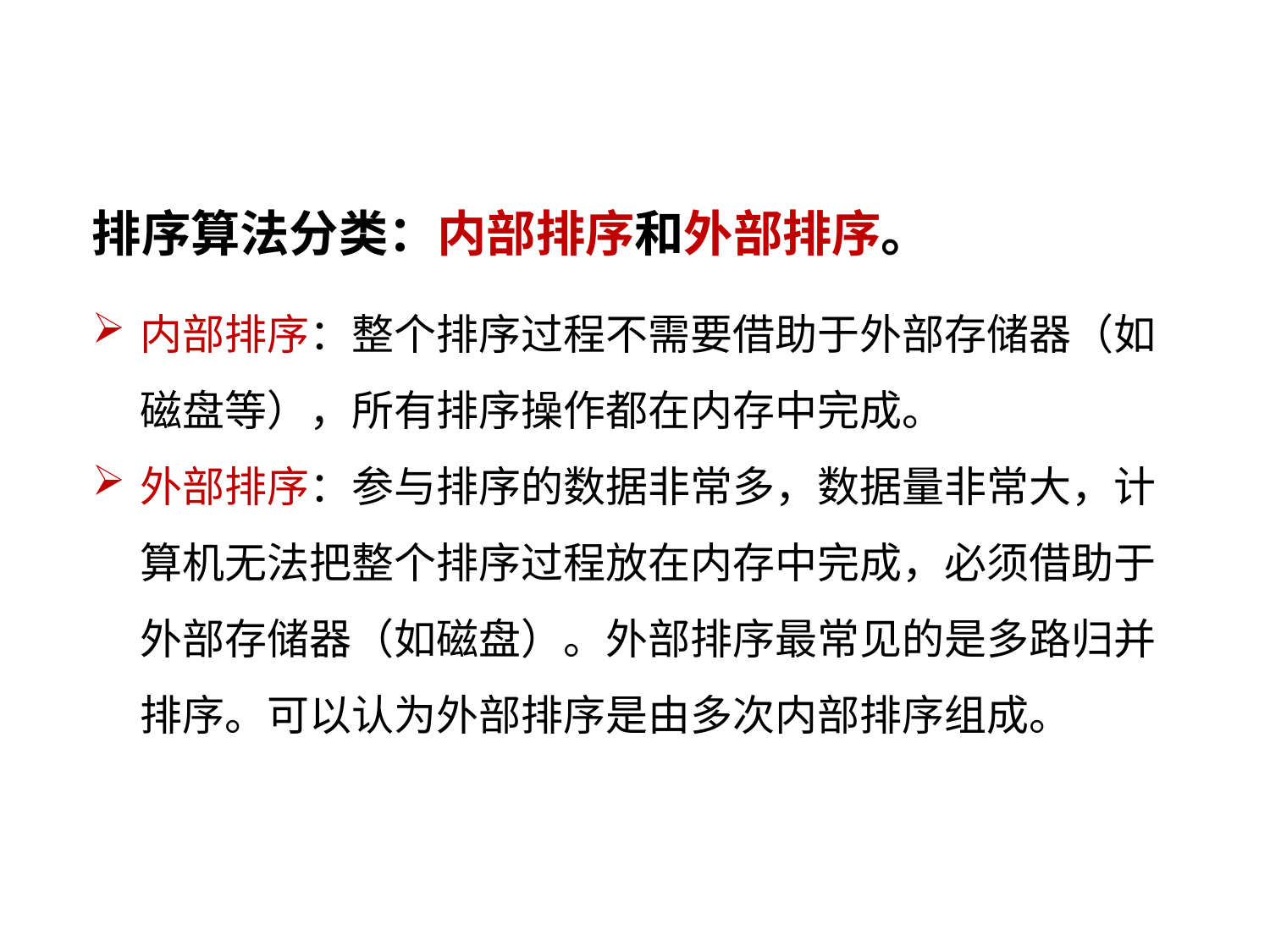

排序算法分类：内部排序和外部排序。
内部排序：整个排序过程不需要借助于外部存储器（如磁盘等），所有排序操作都在内存中完成。
外部排序：参与排序的数据非常多，数据量非常大，计算机无法把整个排序过程放在内存中完成，必须借助于外部存储器（如磁盘）。外部排序最常见的是多路归并排序。可以认为外部排序是由多次内部排序组成。